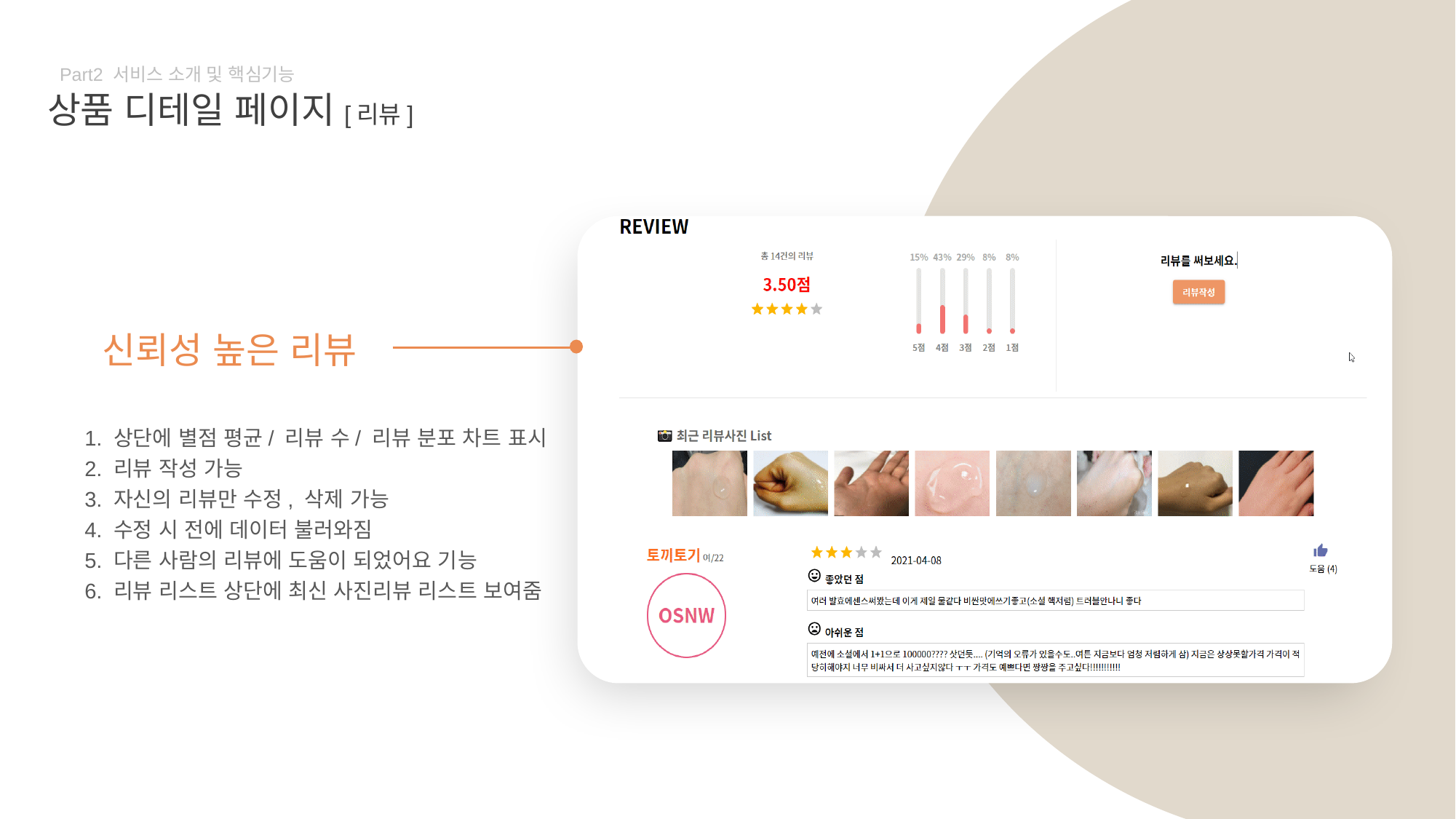

Part2 서비스 소개 및 핵심기능
상품 디테일 페이지[리뷰]

신뢰성 높은 리뷰

1. 상단에 별점 평균/ 리뷰 수/ 리뷰 분포 차트 표시
2. 리뷰 작성 가능
3. 자신의 리뷰만 수정, 삭제 가능
4. 수정 시 전에 데이터 불러와짐
5. 다른 사람의 리뷰에 도움이 되었어요 기능
6. 리뷰 리스트 상단에 최신 사진리뷰 리스트 보여줌